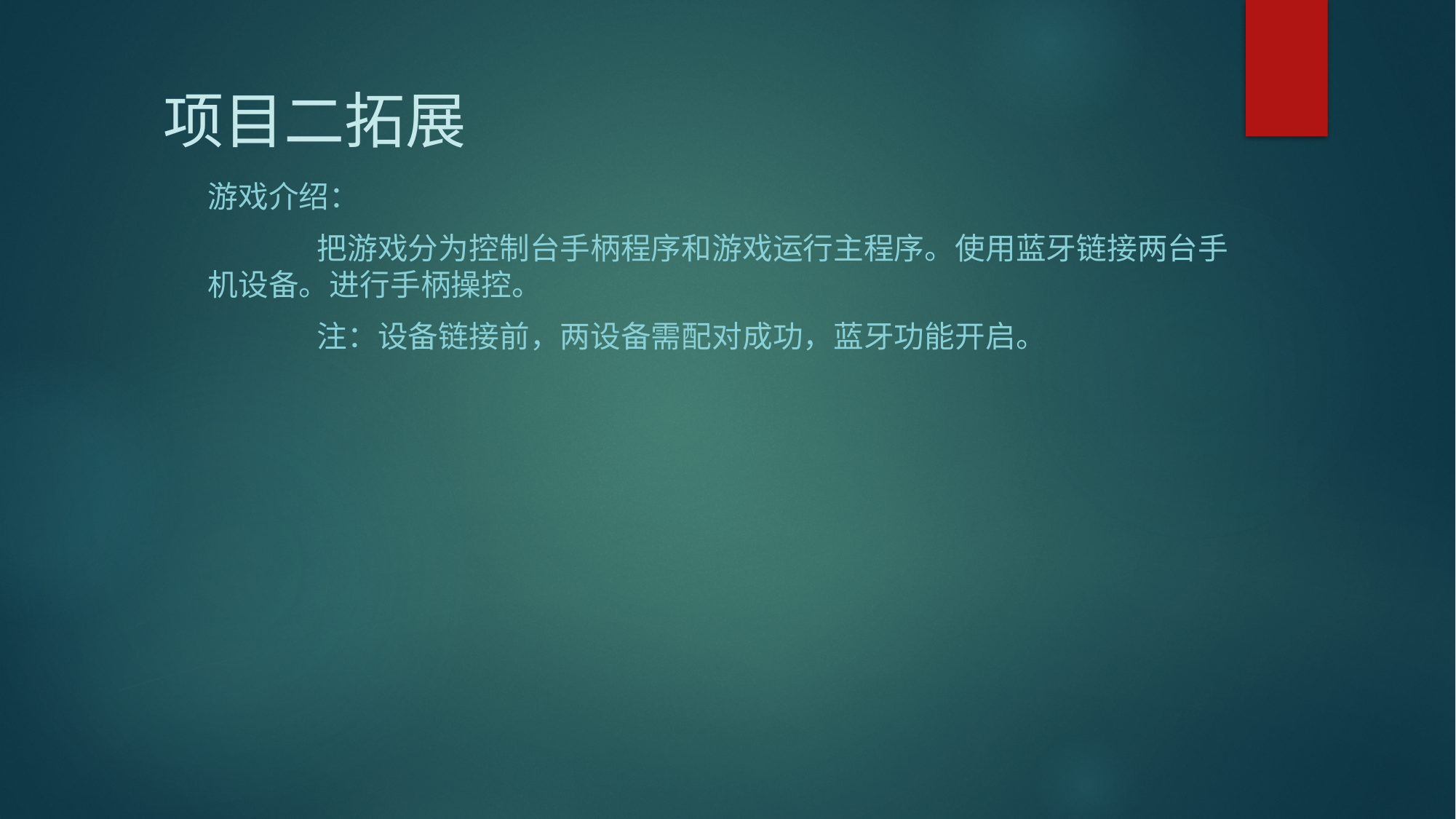

# 项目二拓展
游戏介绍：
	把游戏分为控制台手柄程序和游戏运行主程序。使用蓝牙链接两台手机设备。进行手柄操控。
	注：设备链接前，两设备需配对成功，蓝牙功能开启。